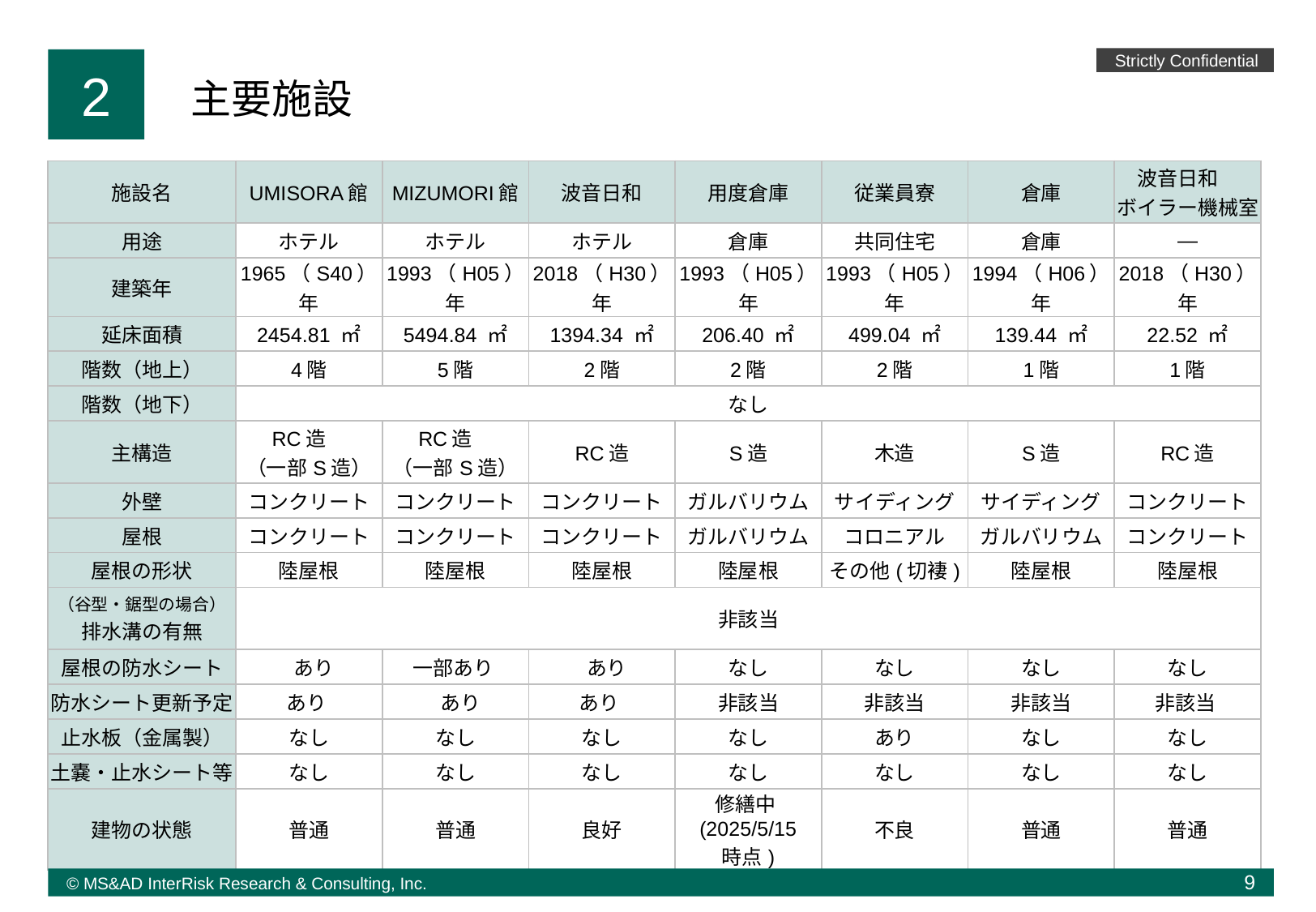

Strictly Confidential
2
主要施設
| 施設名 | UMISORA館 | MIZUMORI館 | 波音日和 | 用度倉庫 | 従業員寮 | 倉庫 | 波音日和　 ボイラー機械室 |
| --- | --- | --- | --- | --- | --- | --- | --- |
| 用途 | ホテル | ホテル | ホテル | 倉庫 | 共同住宅 | 倉庫 | — |
| 建築年 | 1965（S40）年 | 1993（H05）年 | 2018（H30）年 | 1993（H05）年 | 1993（H05）年 | 1994（H06）年 | 2018（H30）年 |
| 延床面積 | 2454.81 ㎡ | 5494.84 ㎡ | 1394.34 ㎡ | 206.40 ㎡ | 499.04 ㎡ | 139.44 ㎡ | 22.52 ㎡ |
| 階数（地上） | 4階 | 5階 | 2階 | 2階 | 2階 | 1階 | 1階 |
| 階数（地下） | なし | 0階 | 0階 | 0階 | 0階 | 0階 | 0階 |
| 主構造 | RC造　 （一部S造） | RC造　 （一部S造） | RC造 | S造 | 木造 | S造 | RC造 |
| 外壁 | コンクリート | コンクリート | コンクリート | ガルバリウム | サイディング | サイディング | コンクリート |
| 屋根 | コンクリート | コンクリート | コンクリート | ガルバリウム | コロニアル | ガルバリウム | コンクリート |
| 屋根の形状 | 陸屋根 | 陸屋根 | 陸屋根 | 陸屋根 | その他(切褄) | 陸屋根 | 陸屋根 |
| （谷型・鋸型の場合）排水溝の有無 | 非該当 |  |  |  |  |  |  |
| 屋根の防水シート | あり | 一部あり | あり | なし | なし | なし | なし |
| 防水シート更新予定 | あり | あり | あり | 非該当 | 非該当 | 非該当 | 非該当 |
| 止水板（金属製） | なし | なし | なし | なし | あり | なし | なし |
| 土嚢・止水シート等 | なし | なし | なし | なし | なし | なし | なし |
| 建物の状態 | 普通 | 普通 | 良好 | 修繕中(2025/5/15 時点) | 不良 | 普通 | 普通 |
9
© MS&AD InterRisk Research & Consulting, Inc.